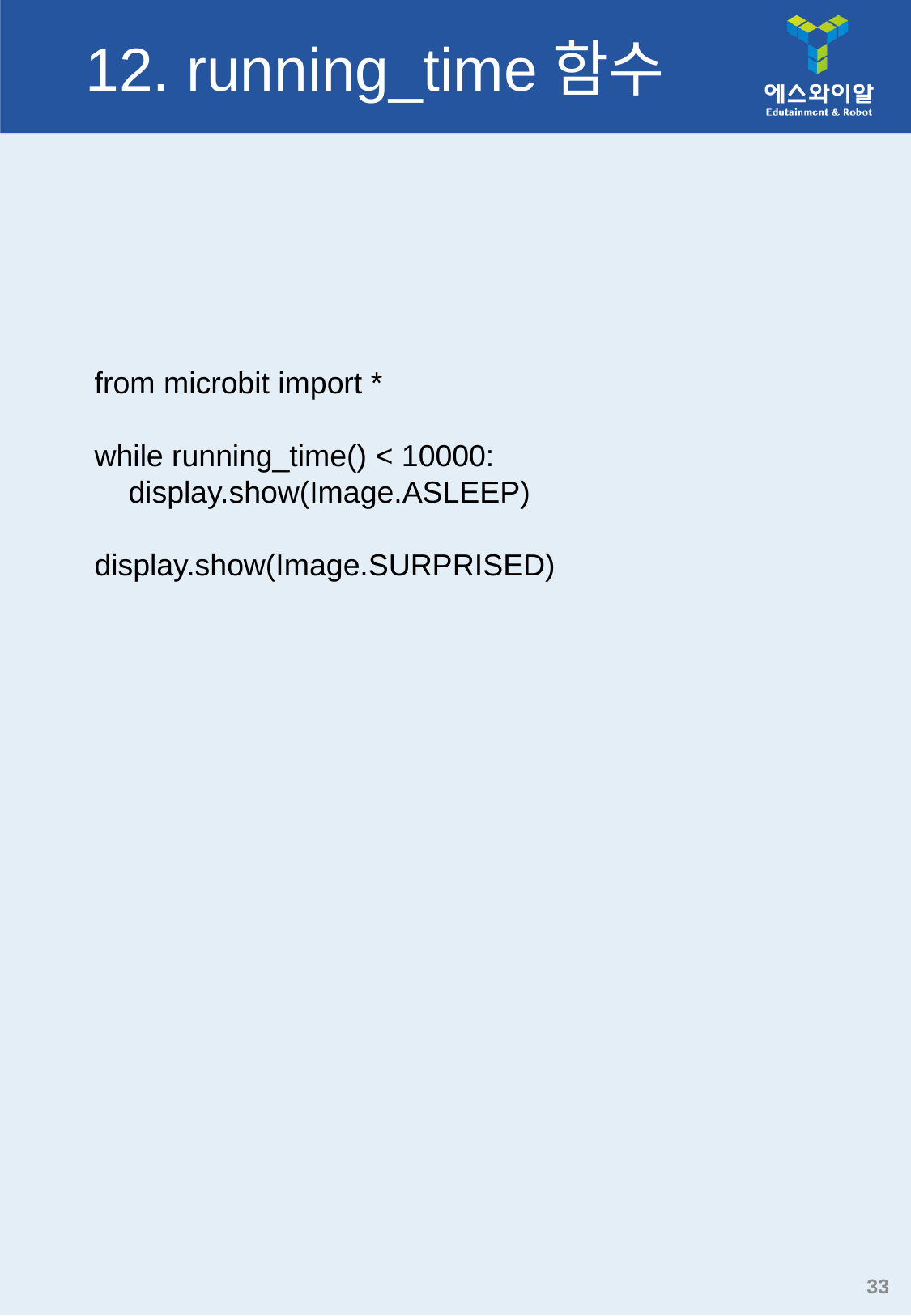

# 12. running_time함수

from microbit import *
while running_time() < 10000:
    display.show(Image.ASLEEP)
display.show(Image.SURPRISED)

33